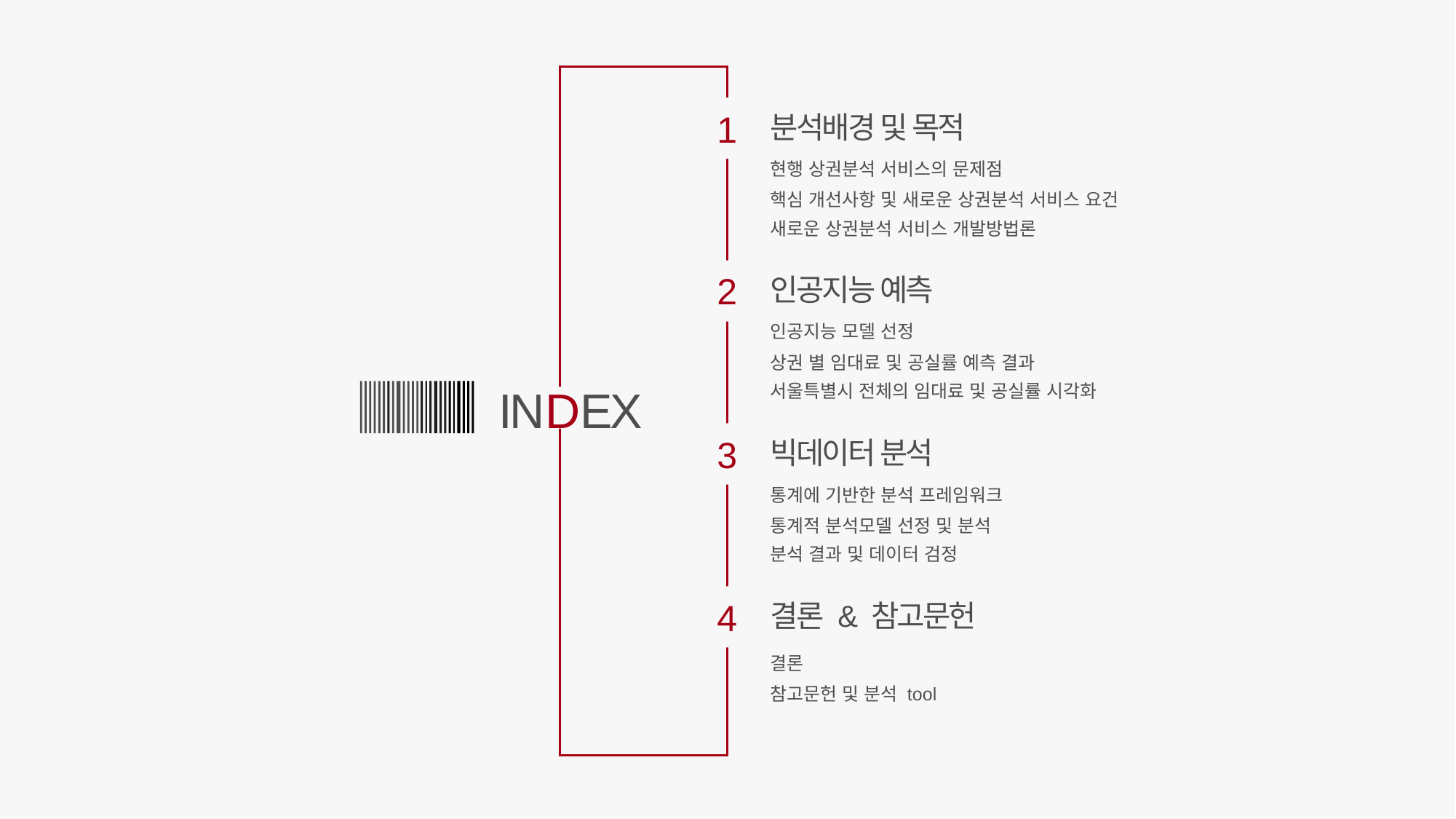

1
분석배경 및 목적
현행 상권분석 서비스의 문제점
핵심 개선사항 및 새로운 상권분석 서비스 요건
새로운 상권분석 서비스 개발방법론

2
인공지능 예측
인공지능 모델 선정
상권 별 임대료 및 공실률 예측 결과
서울특별시 전체의 임대료 및 공실률 시각화
INDEX

3
빅데이터 분석
통계에 기반한 분석 프레임워크
통계적 분석모델 선정 및 분석
분석 결과 및 데이터 검정

4
결론 & 참고문헌
결론
참고문헌 및 분석 tool